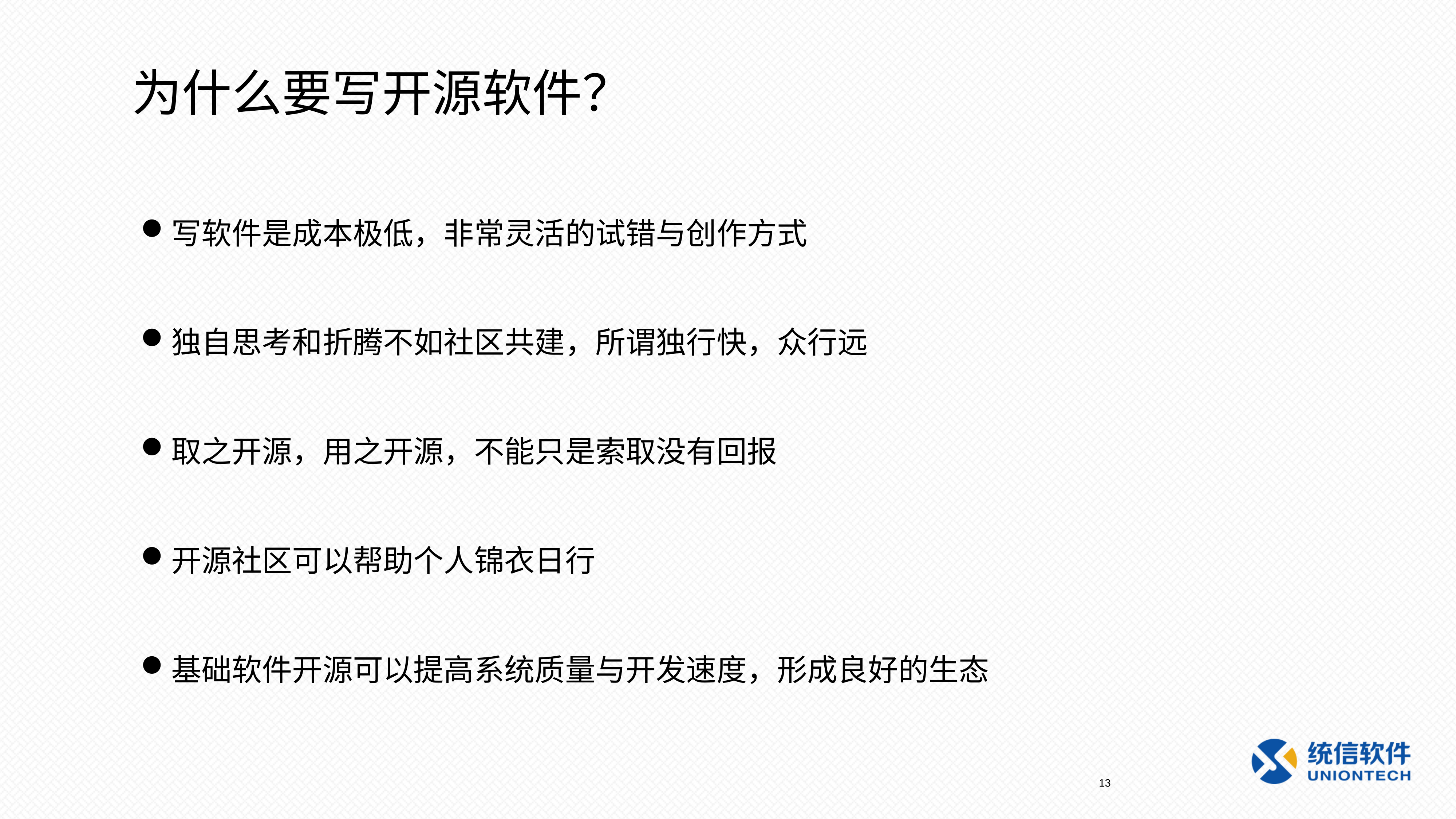

为什么要写开源软件？

写软件是成本极低，非常灵活的试错与创作方式

独自思考和折腾不如社区共建，所谓独行快，众行远

取之开源，用之开源，不能只是索取没有回报

开源社区可以帮助个人锦衣日行

基础软件开源可以提高系统质量与开发速度，形成良好的生态
13